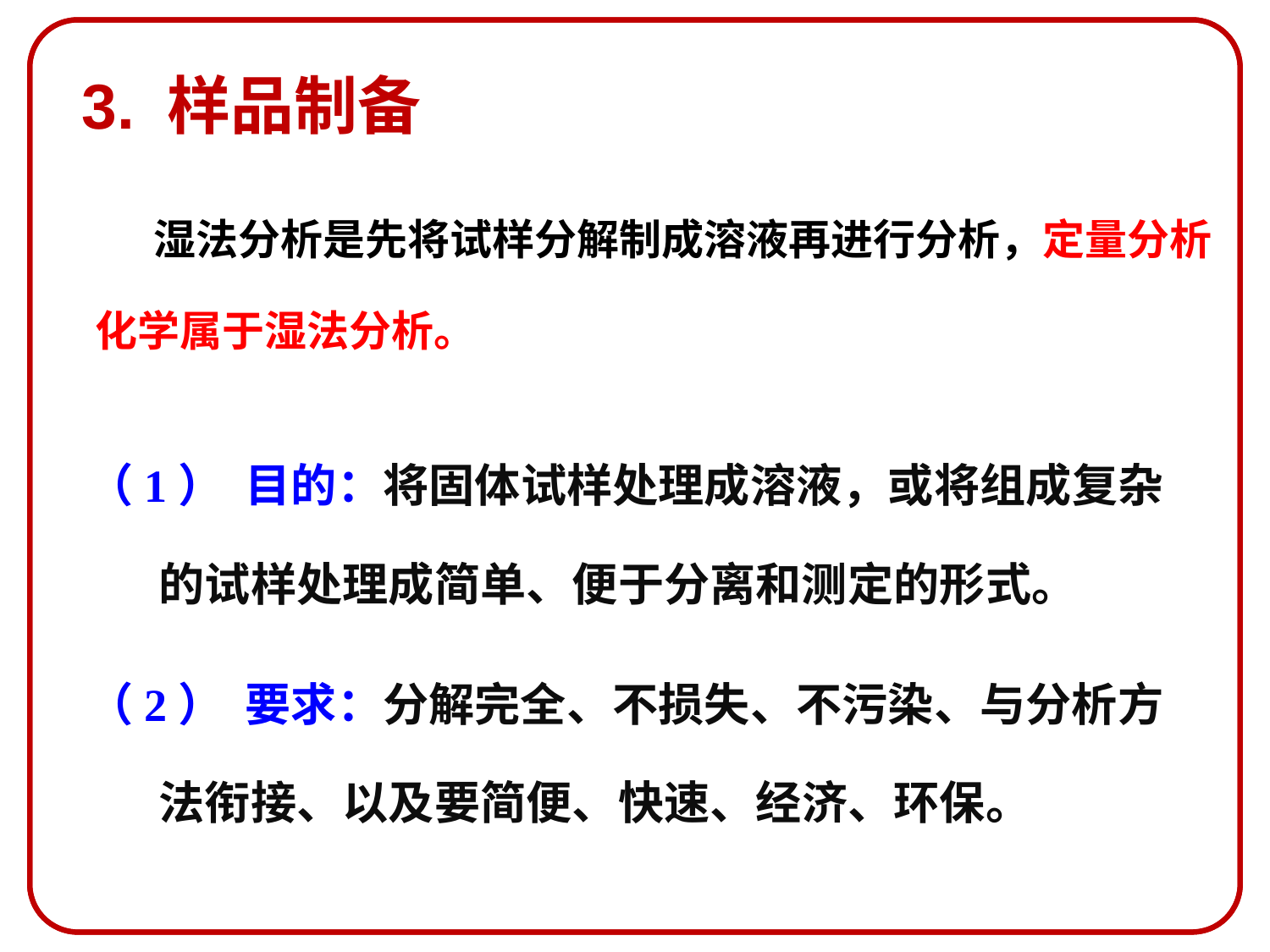

3. 样品制备
         湿法分析是先将试样分解制成溶液再进行分析，定量分析化学属于湿法分析。
（1）  目的：将固体试样处理成溶液，或将组成复杂的试样处理成简单、便于分离和测定的形式。
（2）  要求：分解完全、不损失、不污染、与分析方法衔接、以及要简便、快速、经济、环保。